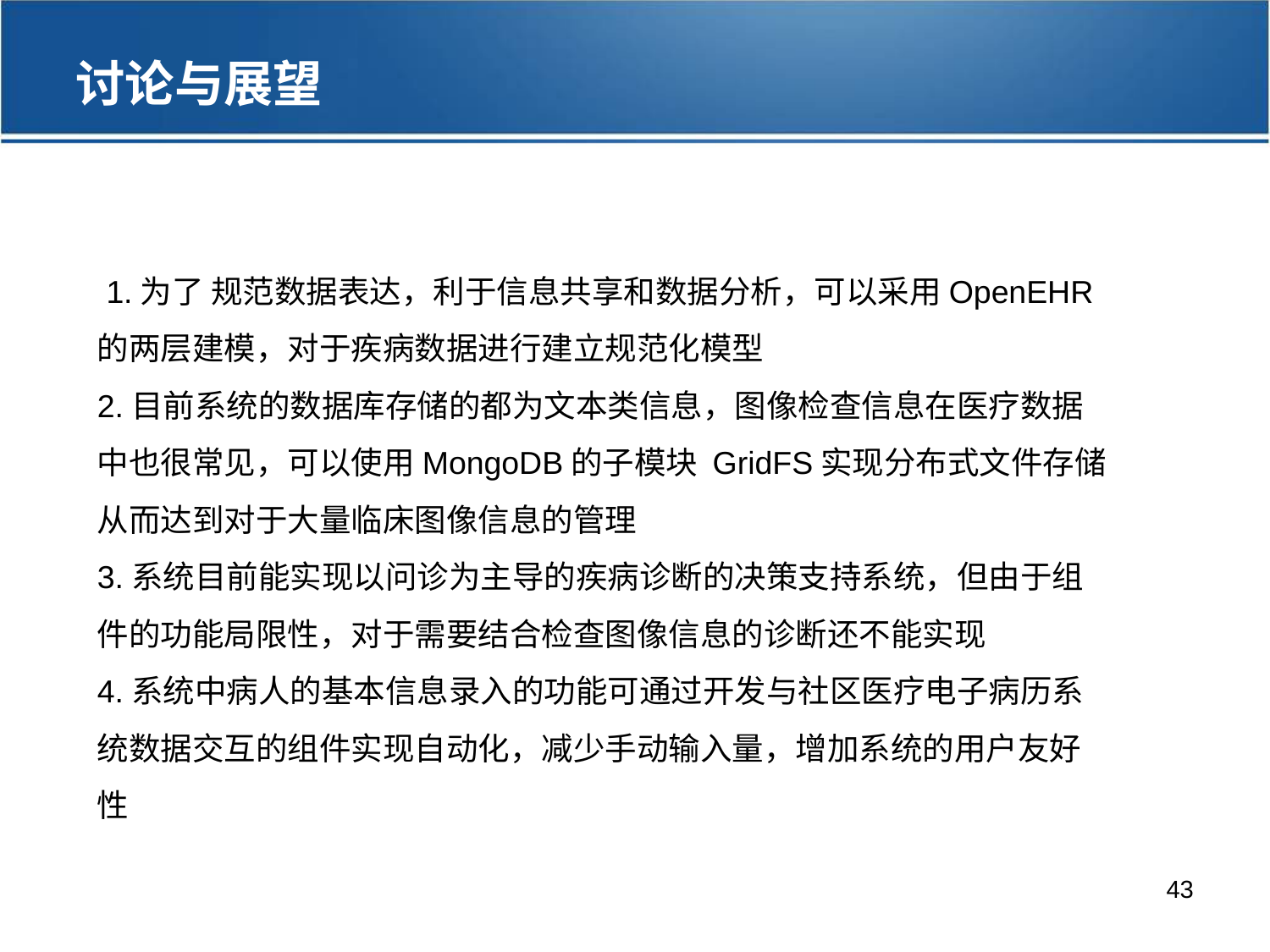

讨论与展望
 1.为了 规范数据表达，利于信息共享和数据分析，可以采用OpenEHR的两层建模，对于疾病数据进行建立规范化模型
2.目前系统的数据库存储的都为文本类信息，图像检查信息在医疗数据中也很常见，可以使用MongoDB的子模块 GridFS实现分布式文件存储从而达到对于大量临床图像信息的管理
3.系统目前能实现以问诊为主导的疾病诊断的决策支持系统，但由于组件的功能局限性，对于需要结合检查图像信息的诊断还不能实现
4.系统中病人的基本信息录入的功能可通过开发与社区医疗电子病历系统数据交互的组件实现自动化，减少手动输入量，增加系统的用户友好性
43